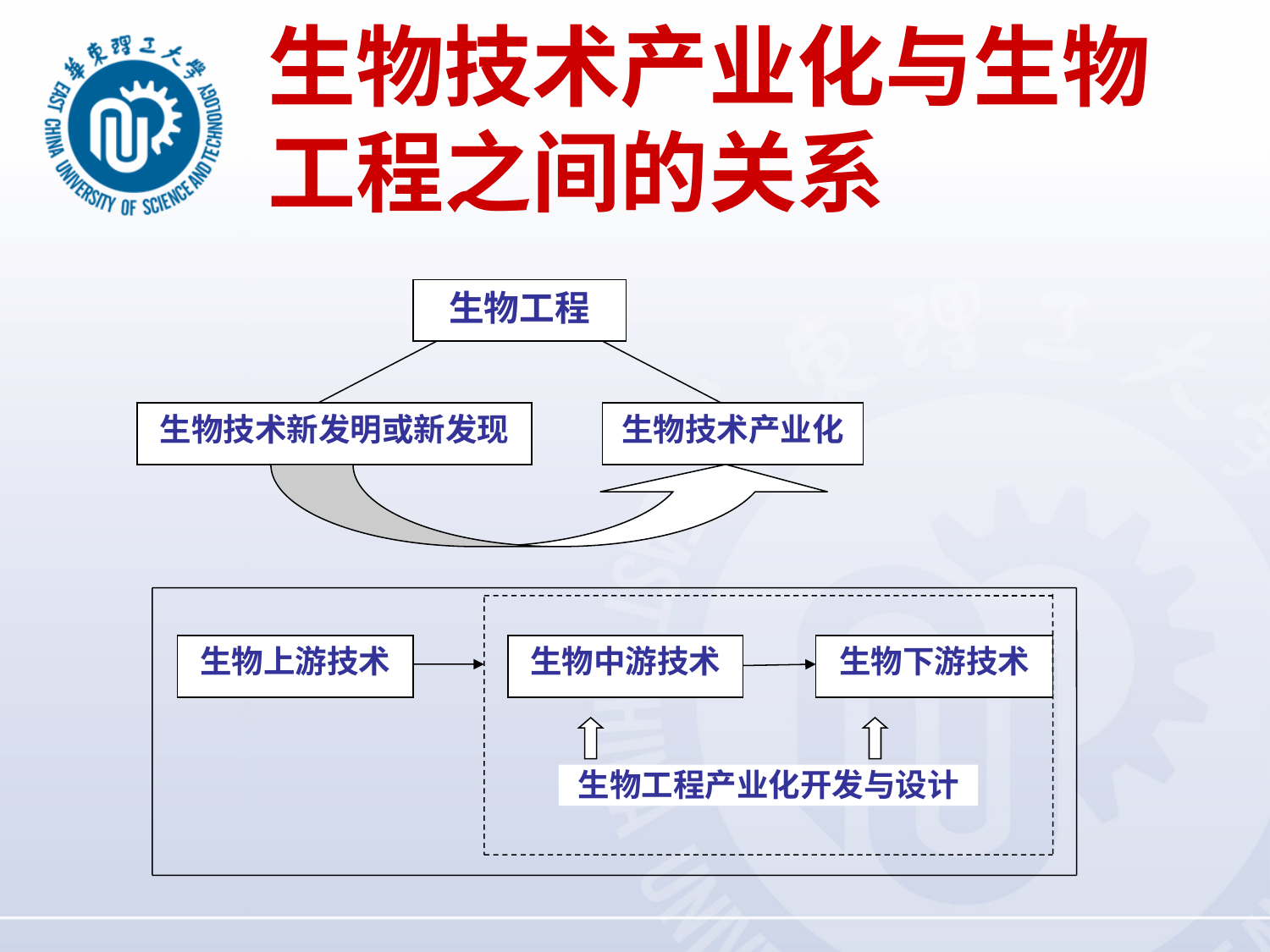

# 生物技术产业化与生物工程之间的关系

生物工程

生物技术新发明或新发现
生物技术产业化

生物上游技术
生物中游技术
生物下游技术

生物工程产业化开发与设计